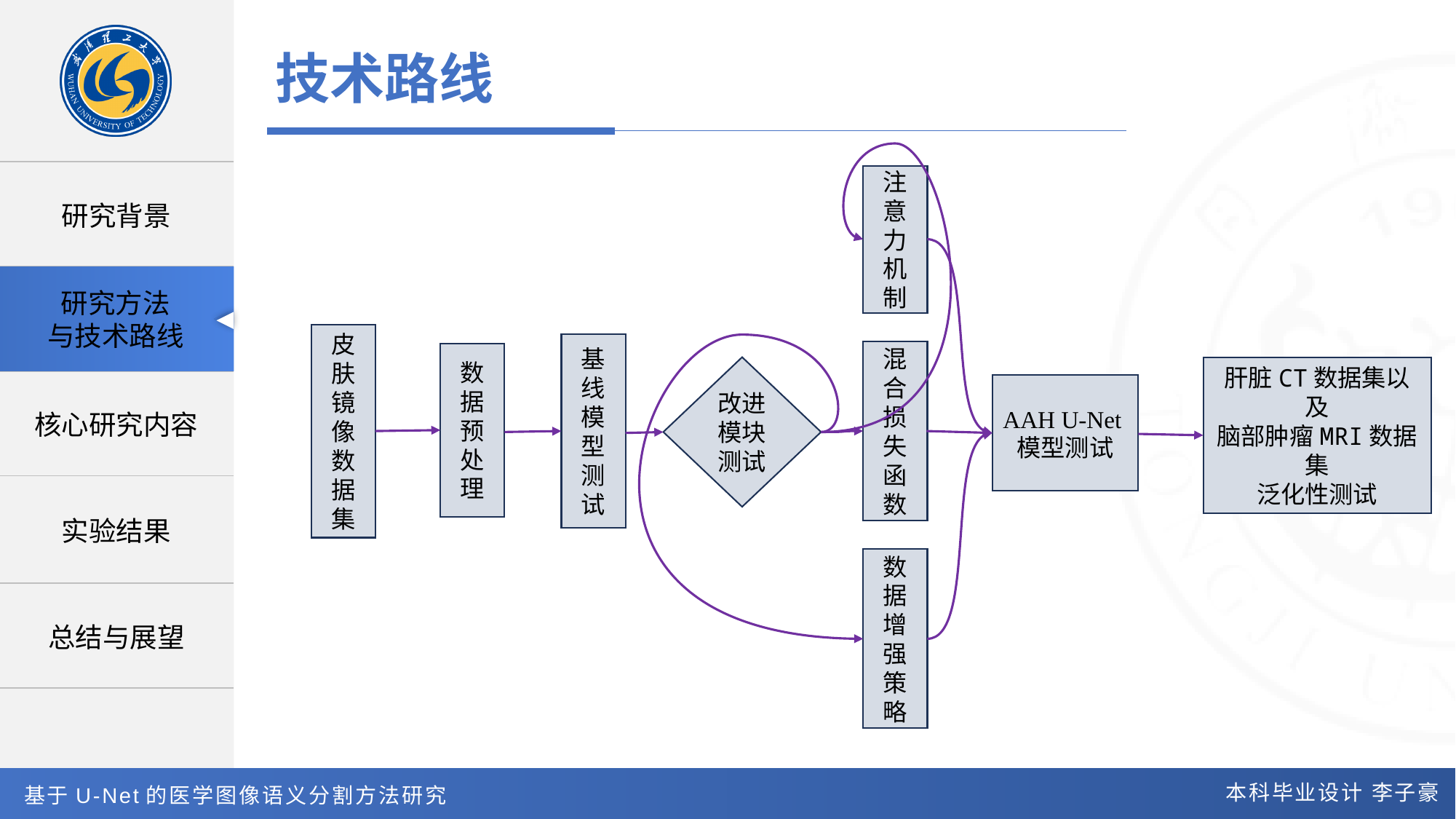

技术路线
注意力机制
皮肤镜像数据集
基线模型测试
混合损失函数
数据预处理
改进模块测试
肝脏CT数据集以及
脑部肿瘤MRI数据集
泛化性测试
AAH U-Net模型测试
数据增强策略